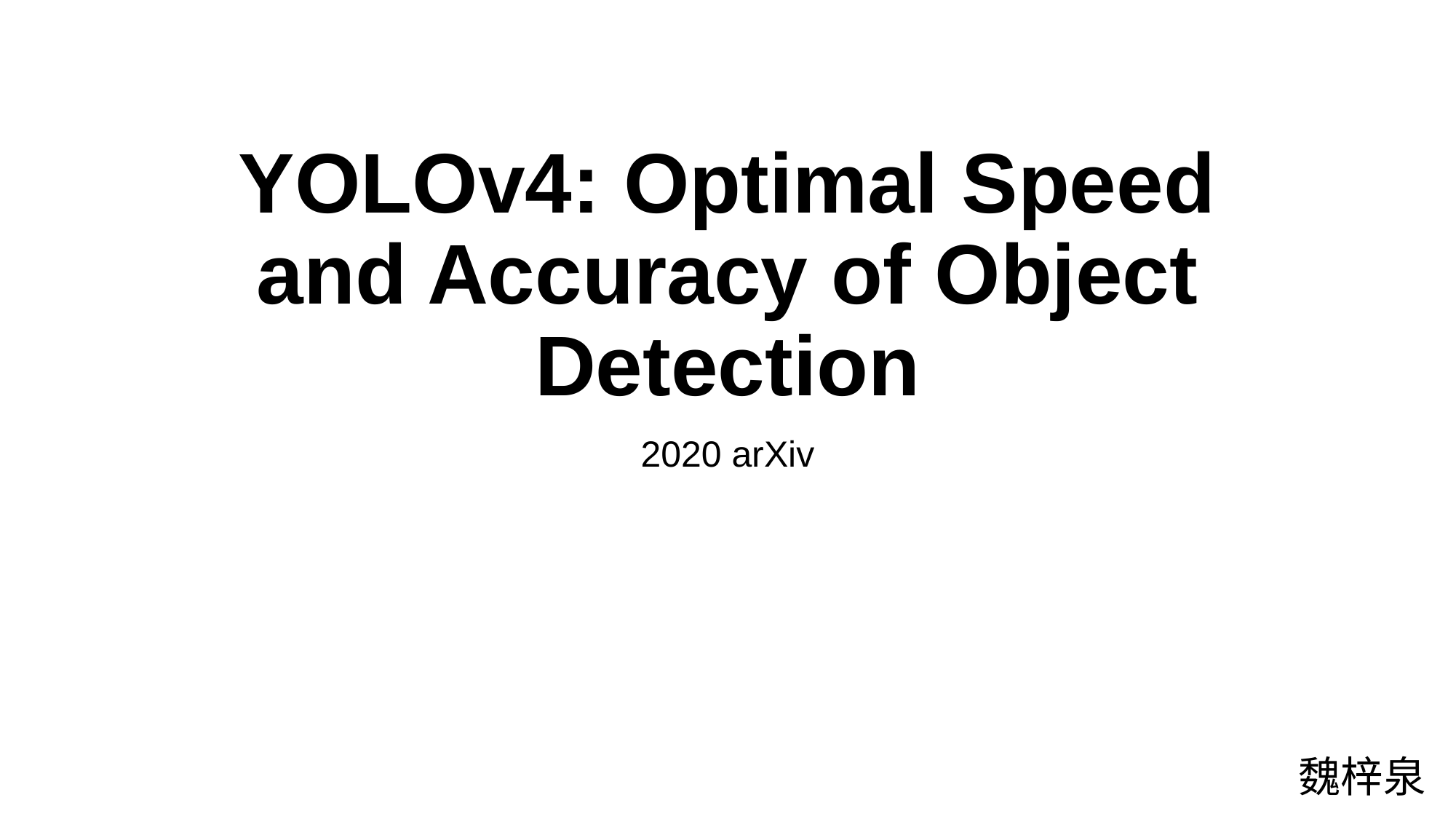

# YOLOv4: Optimal Speed and Accuracy of Object Detection
2020 arXiv
魏梓泉